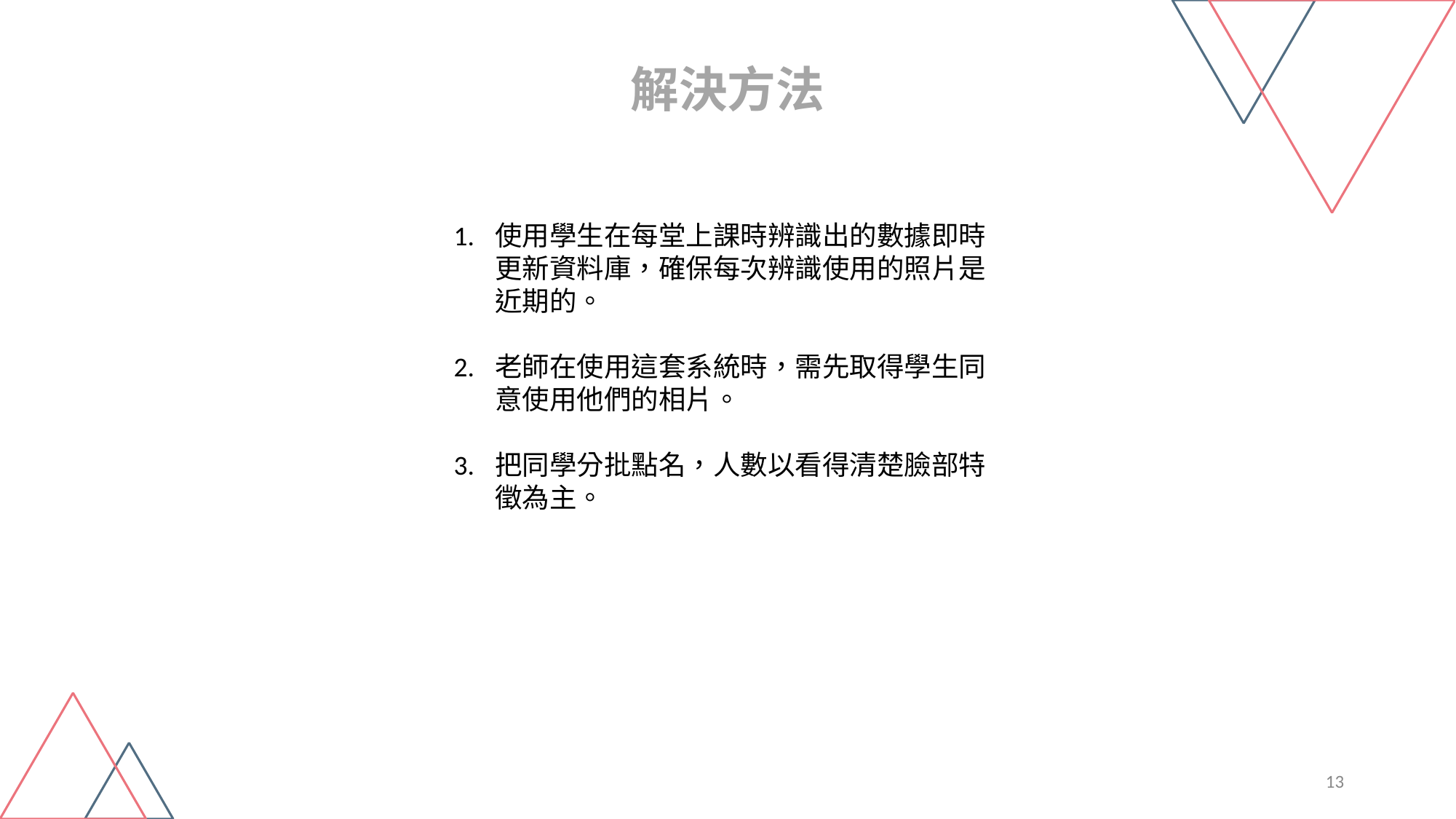

# 解決方法
使用學生在每堂上課時辨識出的數據即時更新資料庫，確保每次辨識使用的照片是近期的。

老師在使用這套系統時，需先取得學生同意使用他們的相片。

把同學分批點名，人數以看得清楚臉部特徵為主。

13